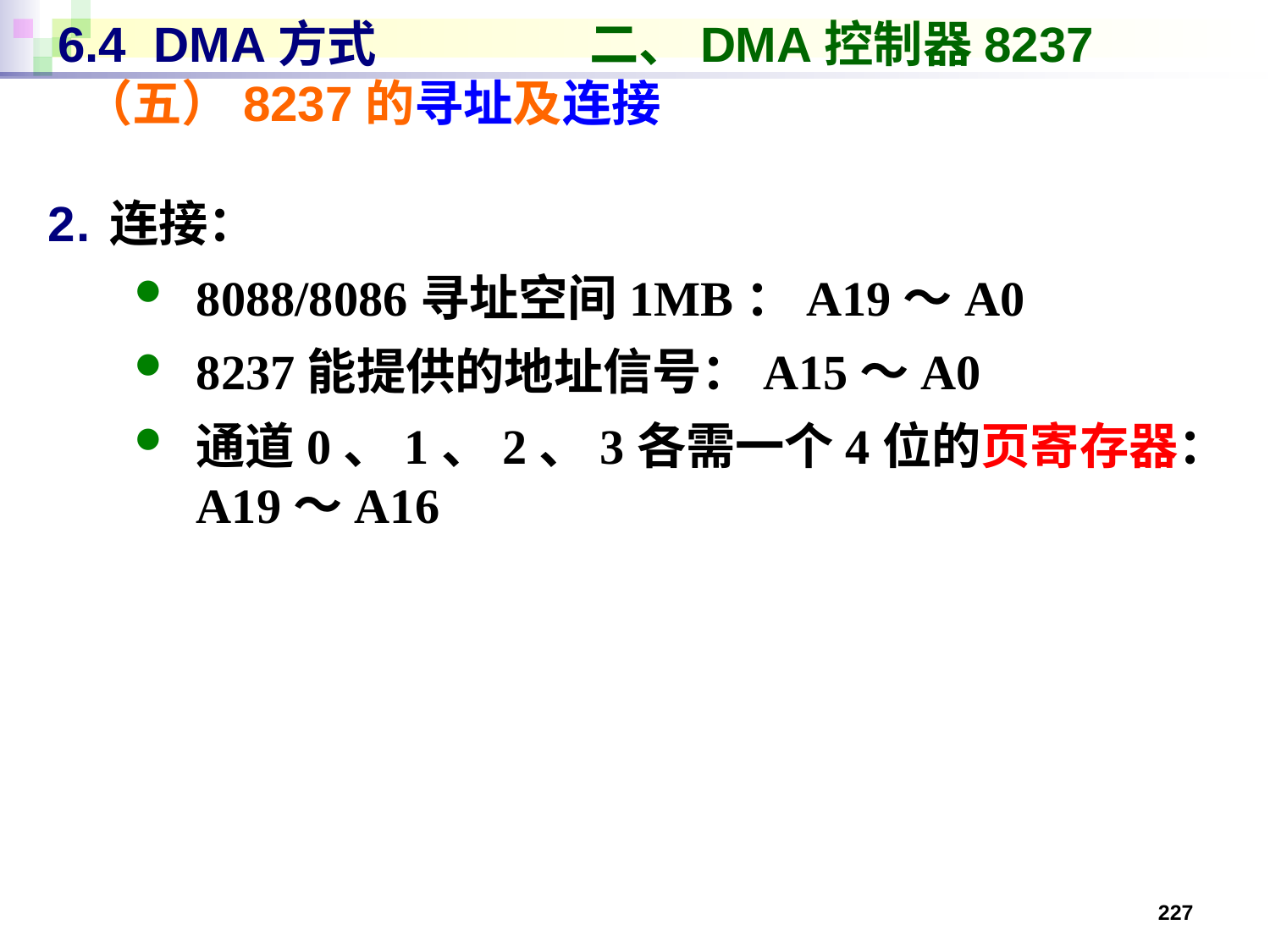

# 6.4  DMA方式                   二、DMA控制器8237 （五）8237的寻址及连接
连接：
8088/8086寻址空间1MB：A19～A0
8237能提供的地址信号：A15～A0
通道0、1、2、3各需一个4位的页寄存器：
A19～A16
227